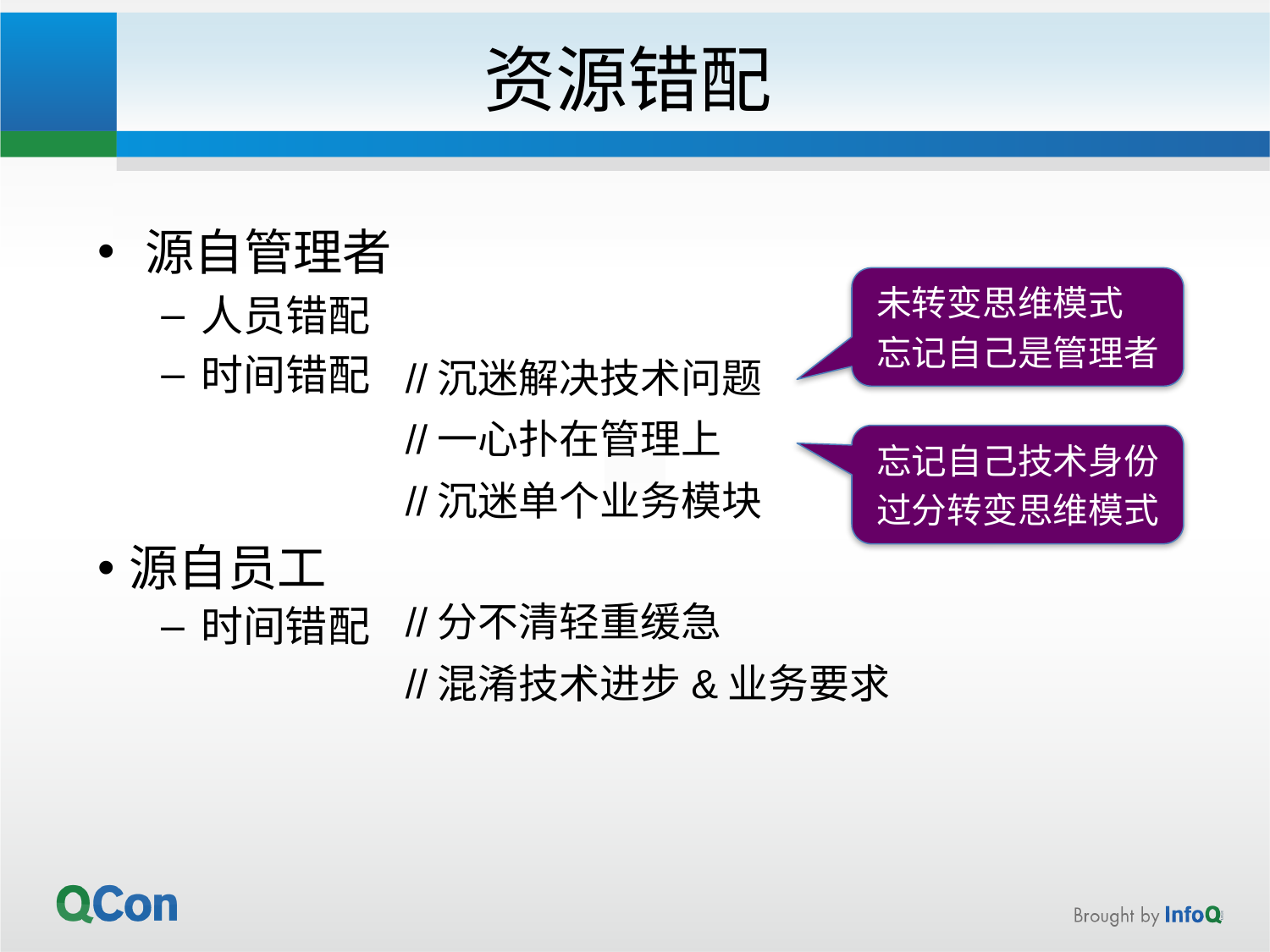

# 资源错配
源自管理者
人员错配
时间错配
未转变思维模式
忘记自己是管理者
//沉迷解决技术问题
//一心扑在管理上
//沉迷单个业务模块
忘记自己技术身份
过分转变思维模式

源自员工
时间错配

//分不清轻重缓急
//混淆技术进步&业务要求